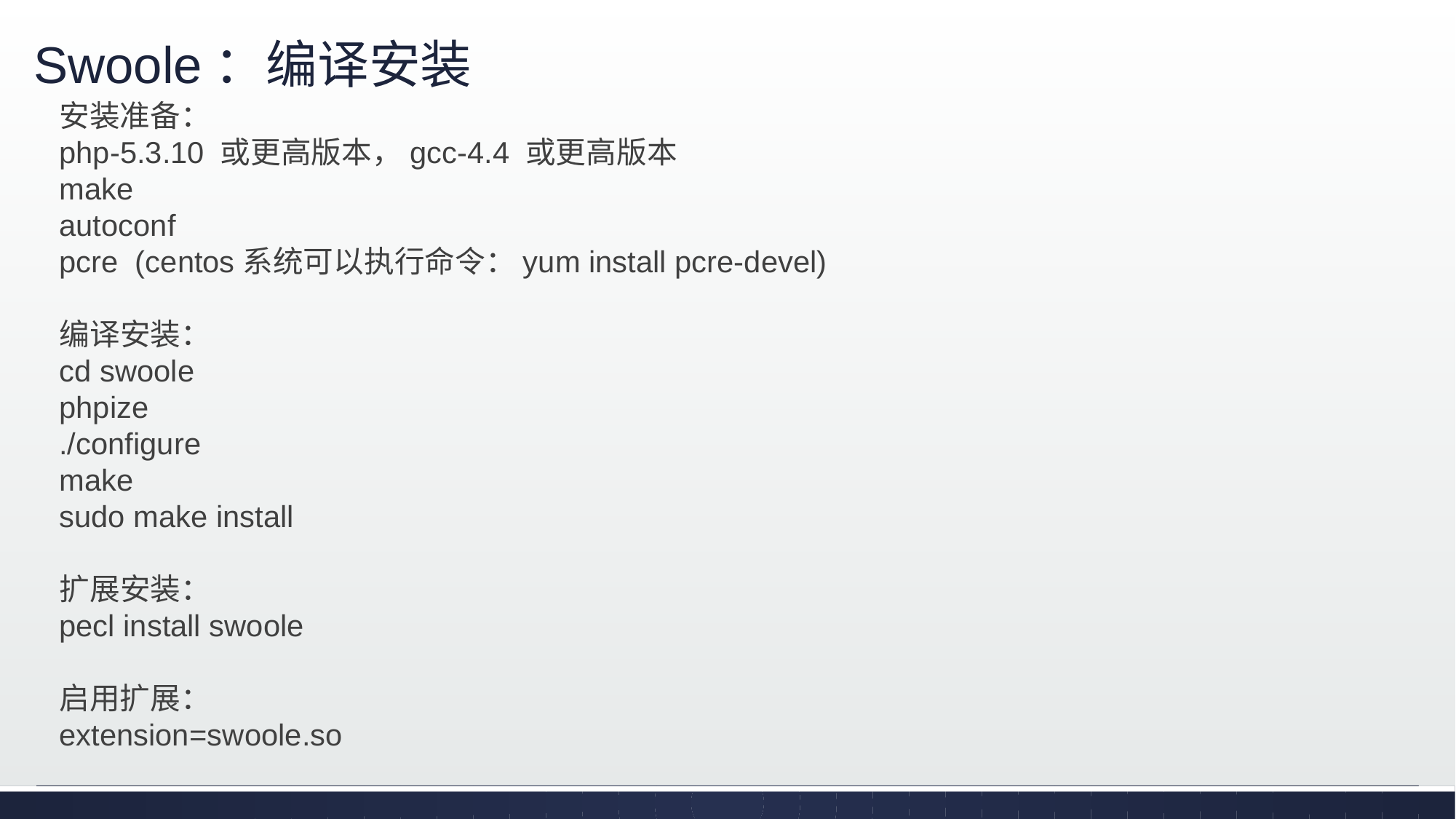

# Swoole：编译安装
安装准备：
php-5.3.10 或更高版本，gcc-4.4 或更高版本
make
autoconf
pcre  (centos系统可以执行命令：yum install pcre-devel)

编译安装：
cd swoole
phpize
./configure
make
sudo make install

扩展安装：
pecl install swoole

启用扩展：
extension=swoole.so